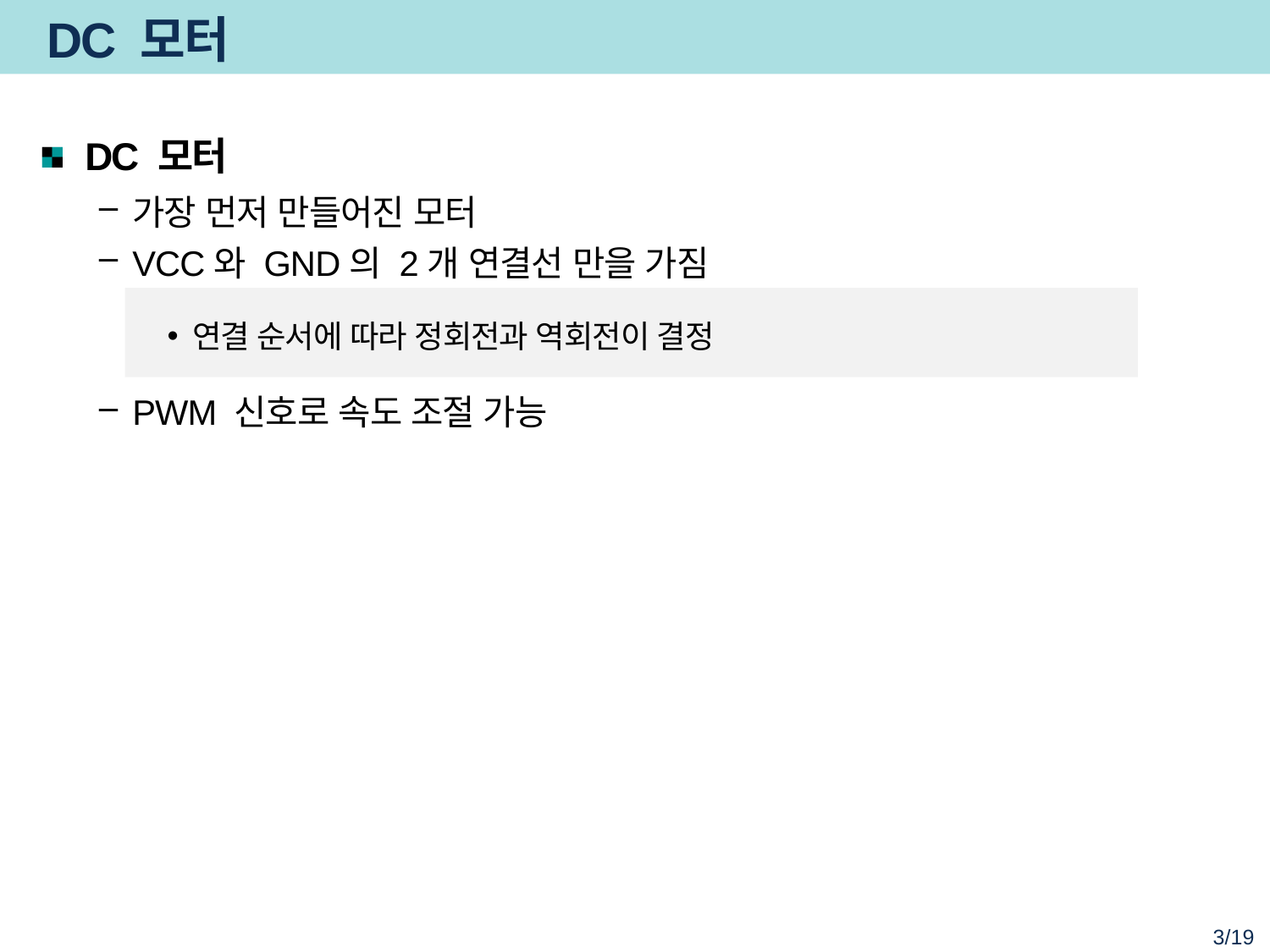

# DC 모터
DC 모터
가장 먼저 만들어진 모터
VCC와 GND의 2개 연결선 만을 가짐

연결 순서에 따라 정회전과 역회전이 결정
PWM 신호로 속도 조절 가능